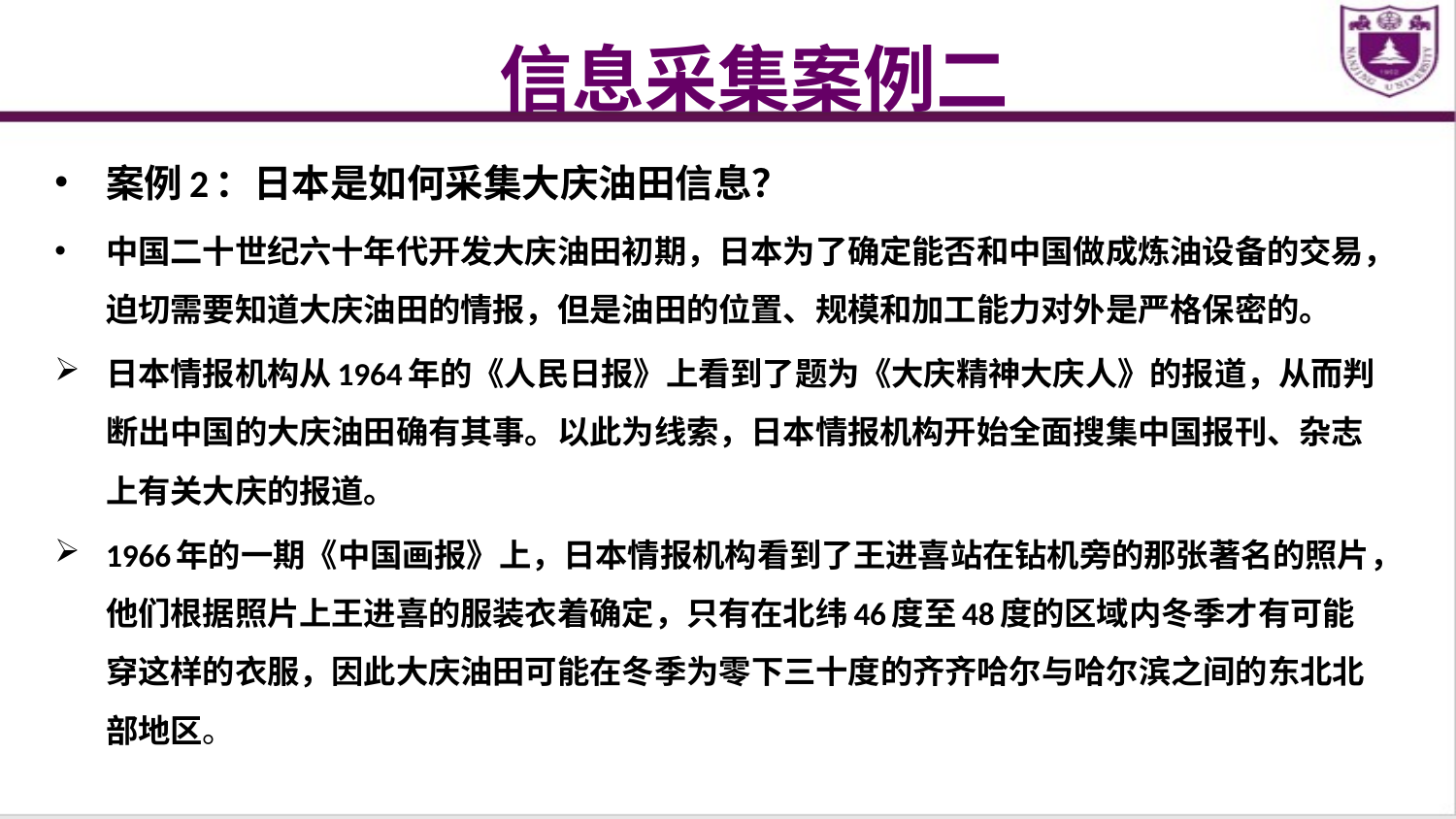

# 信息采集案例二
案例2：日本是如何采集大庆油田信息？
中国二十世纪六十年代开发大庆油田初期，日本为了确定能否和中国做成炼油设备的交易，迫切需要知道大庆油田的情报，但是油田的位置、规模和加工能力对外是严格保密的。
日本情报机构从1964年的《人民日报》上看到了题为《大庆精神大庆人》的报道，从而判断出中国的大庆油田确有其事。以此为线索，日本情报机构开始全面搜集中国报刊、杂志上有关大庆的报道。
1966年的一期《中国画报》上，日本情报机构看到了王进喜站在钻机旁的那张著名的照片，他们根据照片上王进喜的服装衣着确定，只有在北纬46度至48度的区域内冬季才有可能穿这样的衣服，因此大庆油田可能在冬季为零下三十度的齐齐哈尔与哈尔滨之间的东北北部地区。